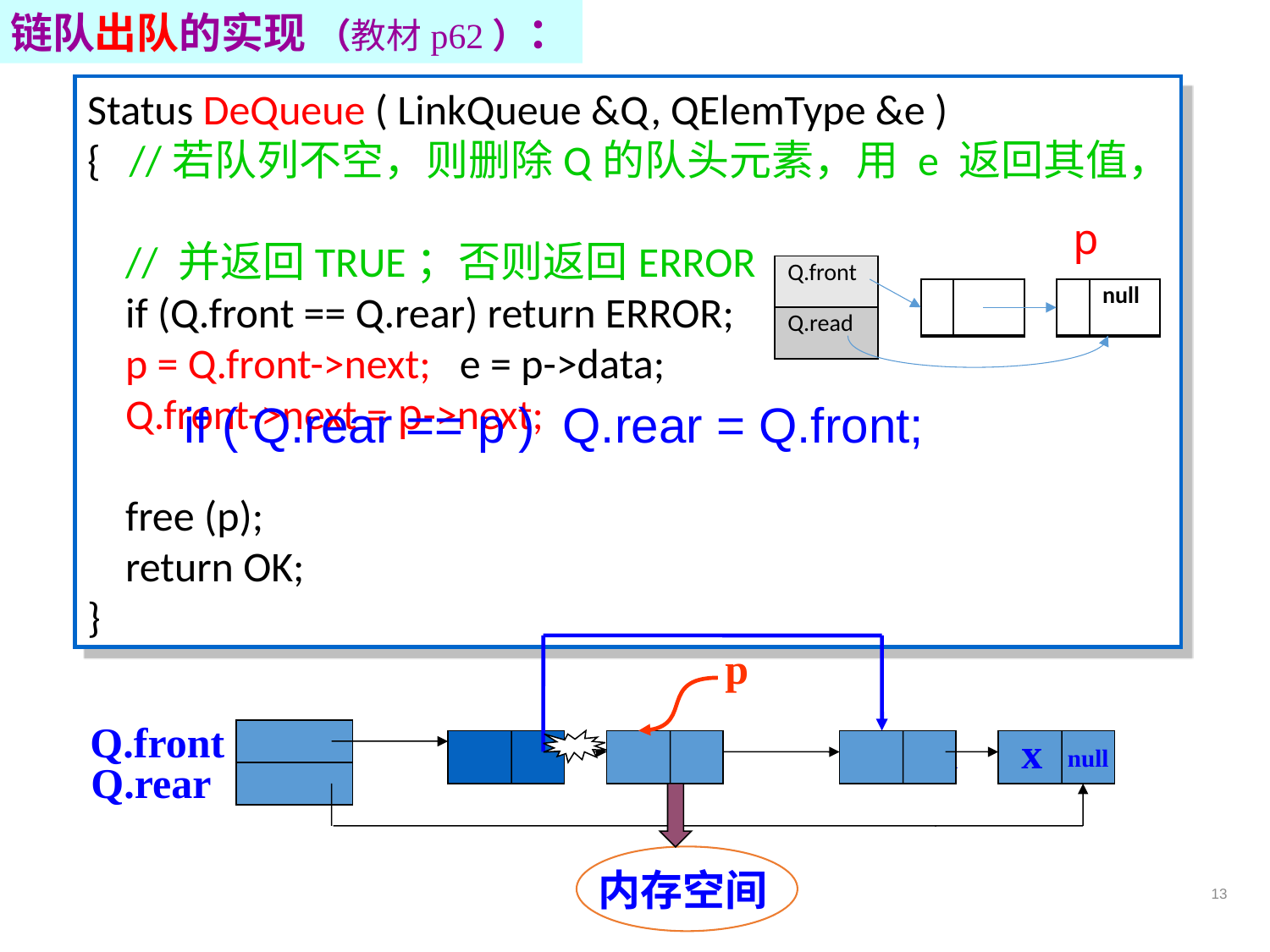

链队出队的实现 （教材p62）：
Status DeQueue ( LinkQueue &Q, QElemType &e )
{   //若队列不空，则删除Q的队头元素，用 e 返回其值，
    // 并返回TRUE；否则返回ERROR
    if (Q.front == Q.rear) return ERROR;
    p = Q.front->next;   e = p->data;
    Q.front->next = p->next;

    free (p);
    return OK;
}
p
| Q.front |
| --- |
| Q.read |
|  |  |
| --- | --- |
|  | null |
| --- | --- |
if ( Q.rear == p )  Q.rear = Q.front;

p

Q.front

x

null

null

Q.rear

内存空间
13